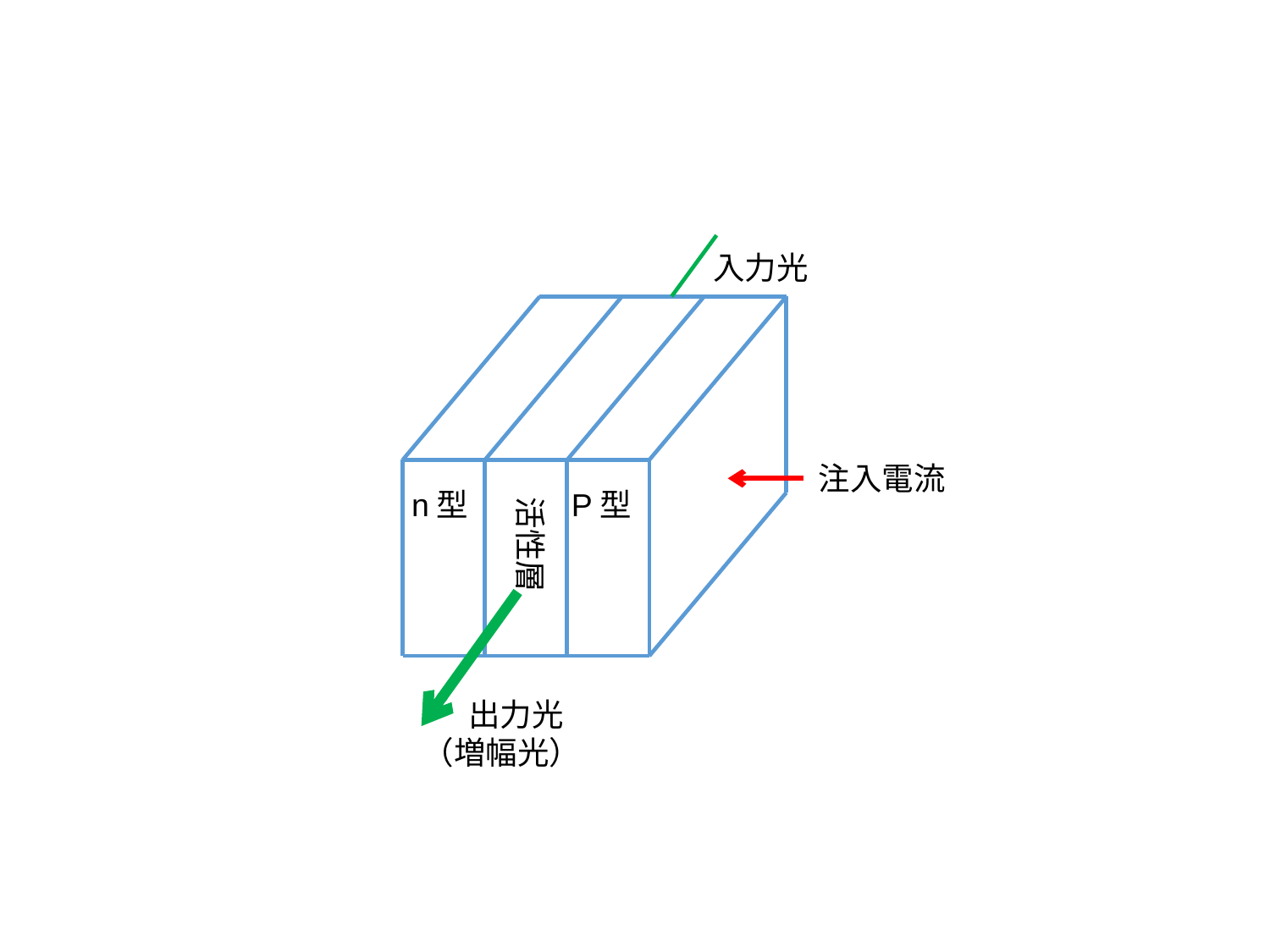

入力光
n型
P型
注入電流
活性層
   出力光
（増幅光）